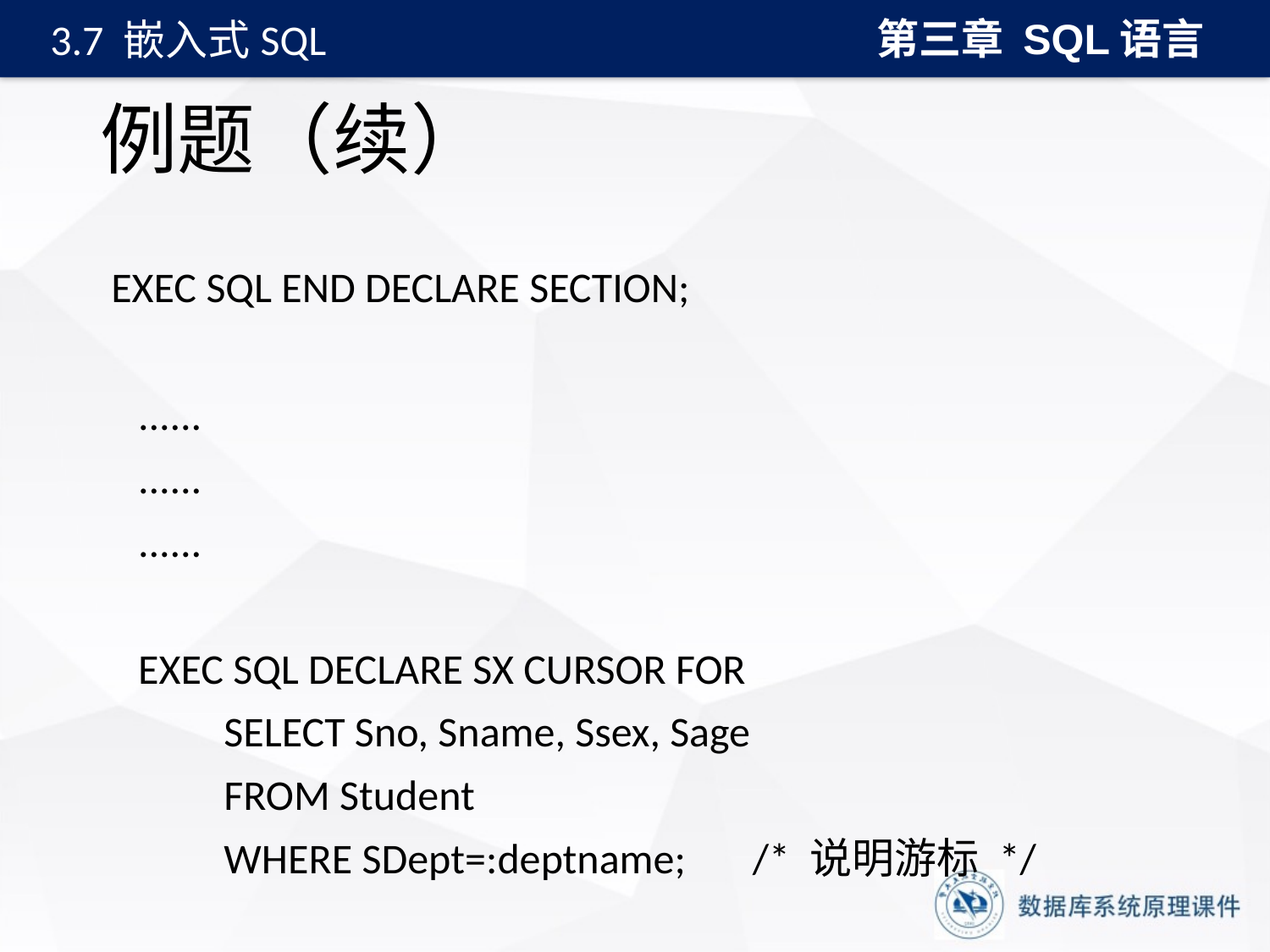

第三章 SQL语言
3.7 嵌入式SQL
# 例题（续）
 EXEC SQL END DECLARE SECTION;

    ......
    ......
    ......

    EXEC SQL DECLARE SX CURSOR FOR
             SELECT Sno, Sname, Ssex, Sage
             FROM Student
             WHERE SDept=:deptname;       /* 说明游标 */